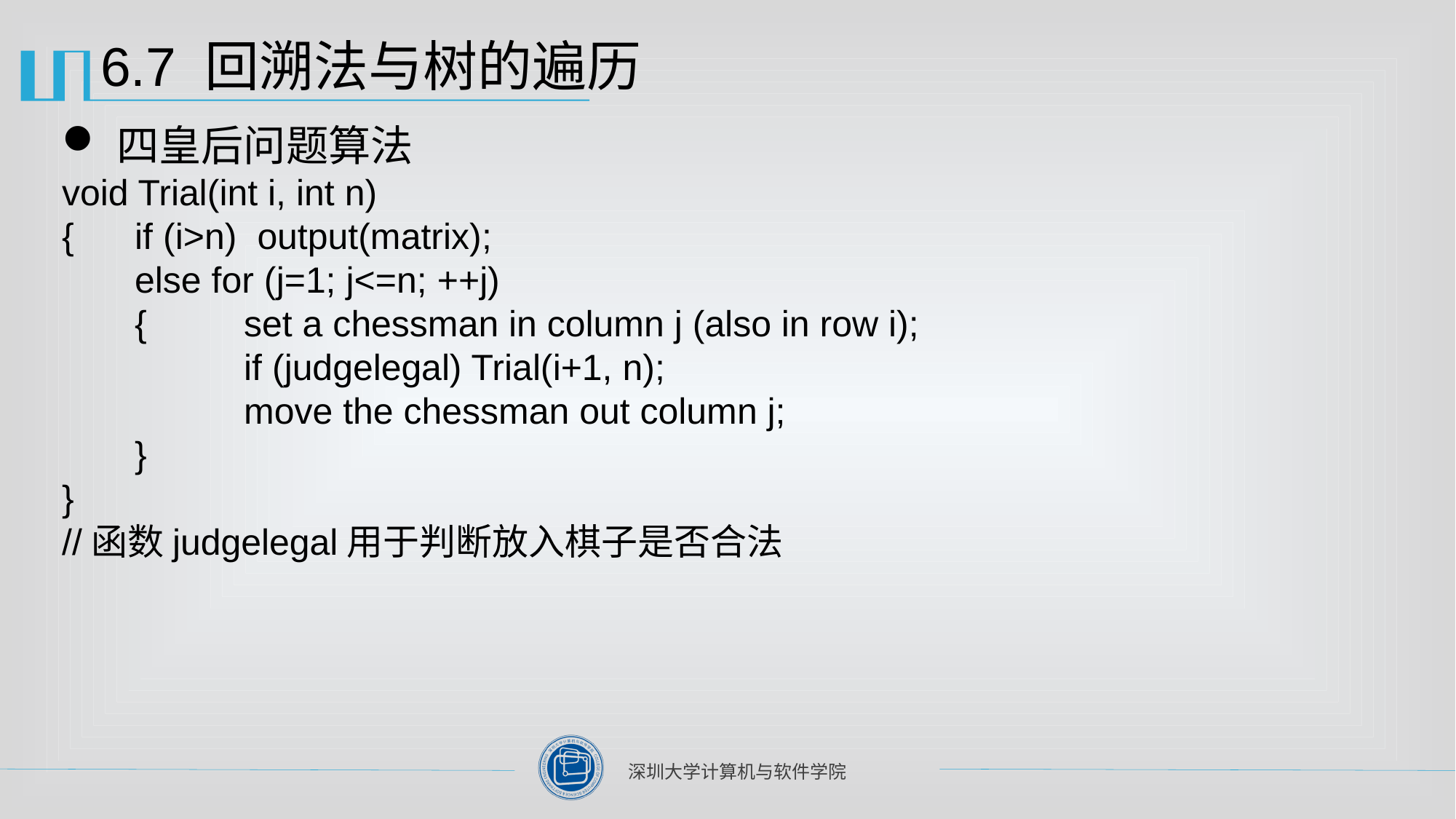

# 6.7 回溯法与树的遍历
四皇后问题算法
void Trial(int i, int n)
{	if (i>n)  output(matrix);
	else for (j=1; j<=n; ++j)
	{	set a chessman in column j (also in row i);
		if (judgelegal) Trial(i+1, n);
		move the chessman out column j;
	}
}
//函数judgelegal用于判断放入棋子是否合法

132